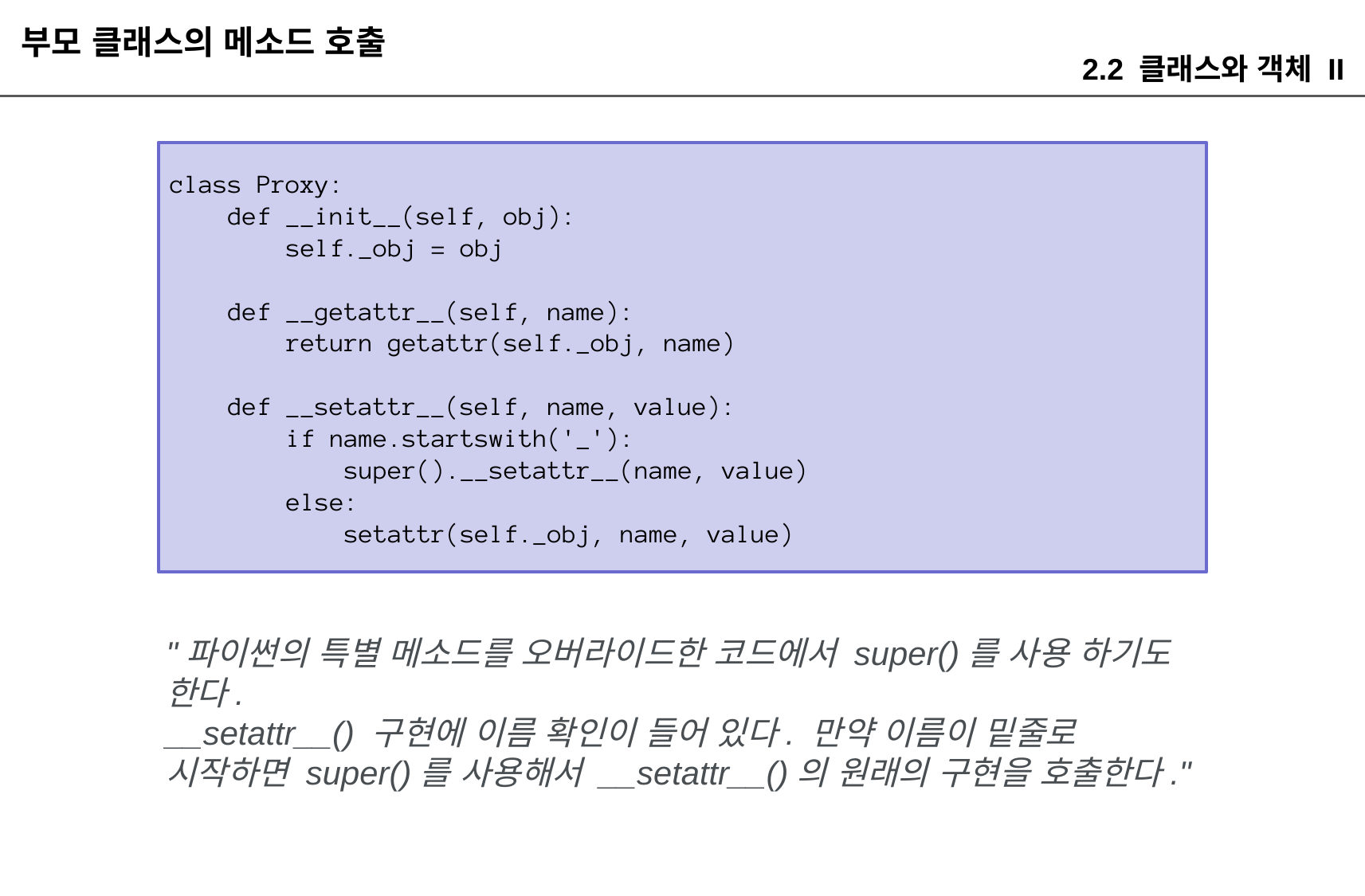

부모 클래스의 메소드 호출
2.2 클래스와 객체 II
class Proxy:
    def __init__(self, obj):
        self._obj = obj

    def __getattr__(self, name):
        return getattr(self._obj, name)

    def __setattr__(self, name, value):
        if name.startswith('_'):
            super().__setattr__(name, value)
        else:
            setattr(self._obj, name, value)
"파이썬의 특별 메소드를 오버라이드한 코드에서 super()를 사용 하기도 한다.
__setattr__() 구현에 이름 확인이 들어 있다. 만약 이름이 밑줄로 시작하면 super()를 사용해서 __setattr__()의 원래의 구현을 호출한다."